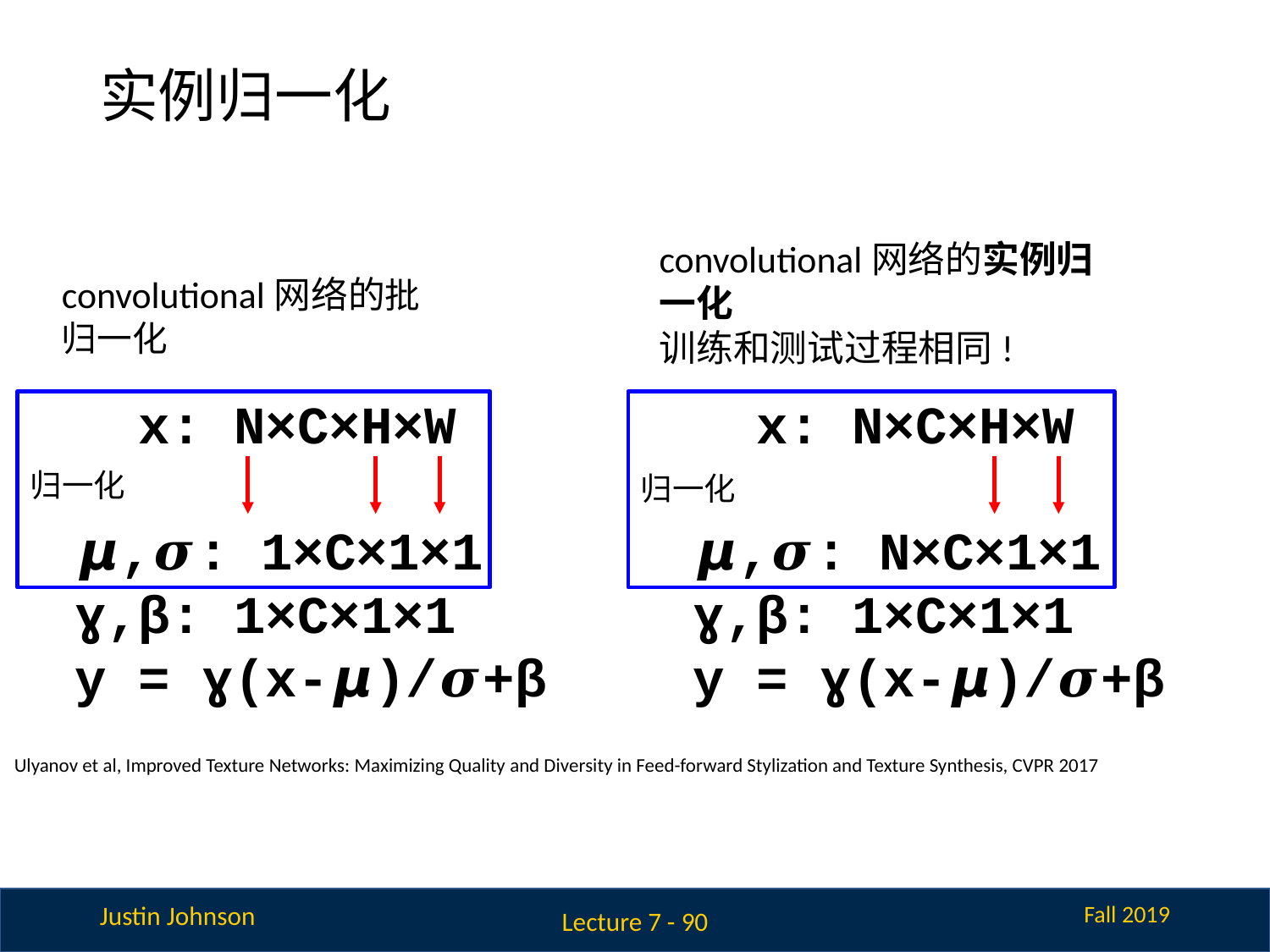

# 实例归一化
convolutional网络的实例归一化
训练和测试过程相同!
convolutional网络的批归一化
  x: N×C×H×W

𝞵,𝝈: 1×C×1×1
ɣ,β: 1×C×1×1
y = ɣ(x-𝞵)/𝝈+β
  x: N×C×H×W

𝞵,𝝈: N×C×1×1
ɣ,β: 1×C×1×1
y = ɣ(x-𝞵)/𝝈+β

归一化
归一化
Ulyanov et al, Improved Texture Networks: Maximizing Quality and Diversity in Feed-forward Stylization and Texture Synthesis, CVPR 2017
Lecture 7 - 90